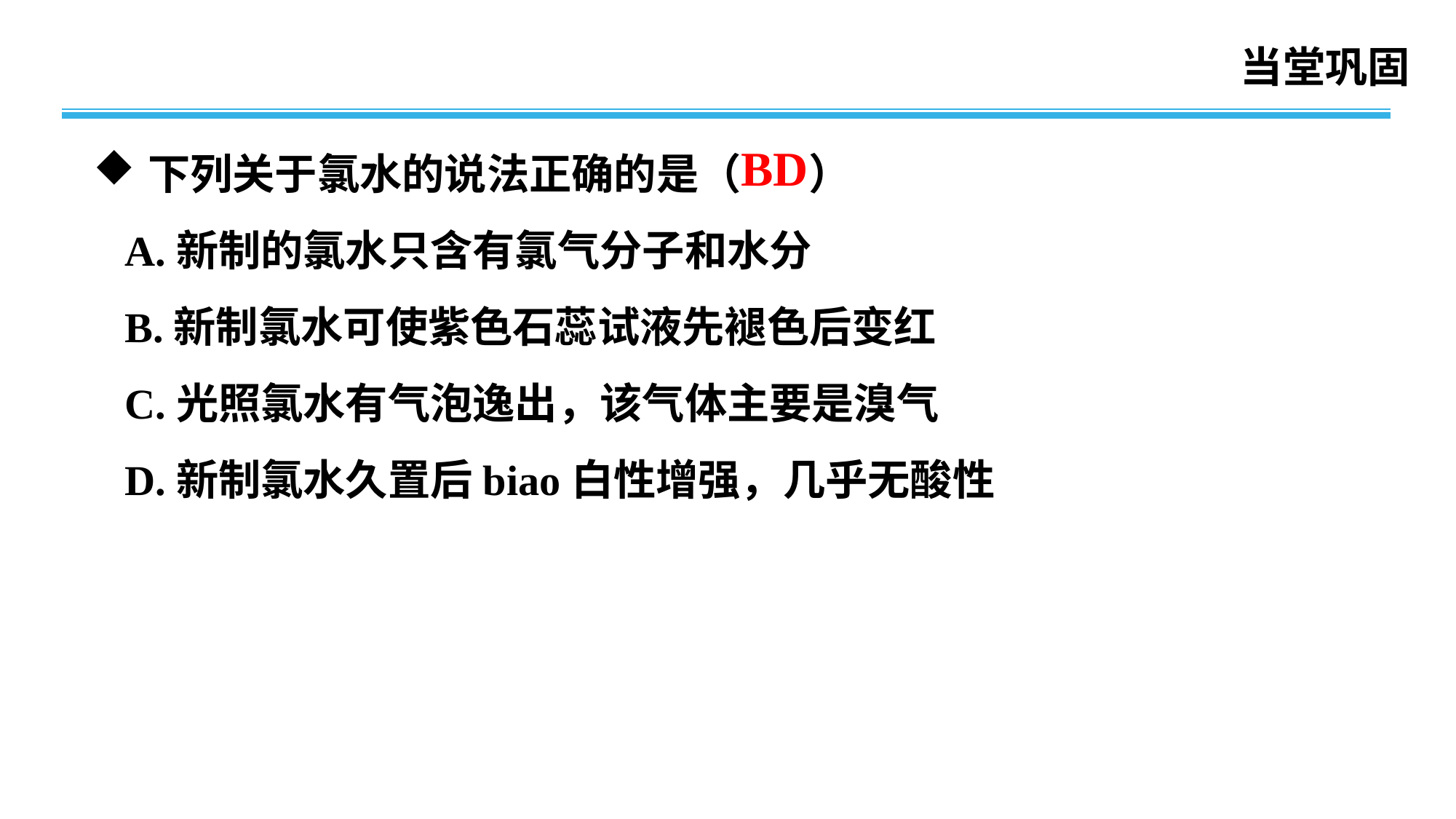

当堂巩固
下列关于氯水的说法正确的是（       ）
   A.新制的氯水只含有氯气分子和水分
   B.新制氯水可使紫色石蕊试液先褪色后变红
   C.光照氯水有气泡逸出，该气体主要是溴气
   D.新制氯水久置后biao白性增强，几乎无酸性
BD